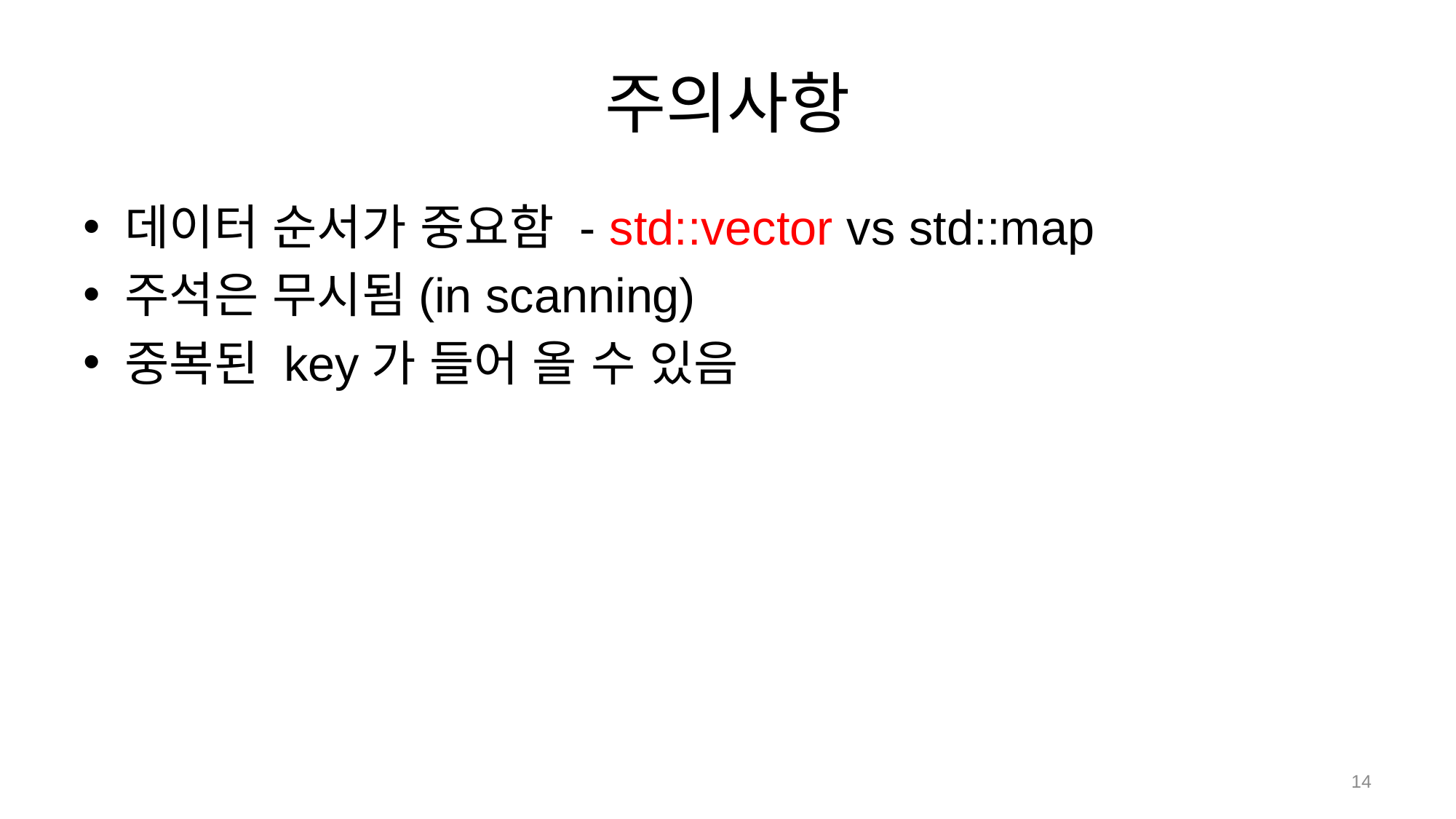

# 주의사항
데이터 순서가 중요함 - std::vector vs std::map
주석은 무시됨(in scanning)
중복된 key가 들어 올 수 있음

14